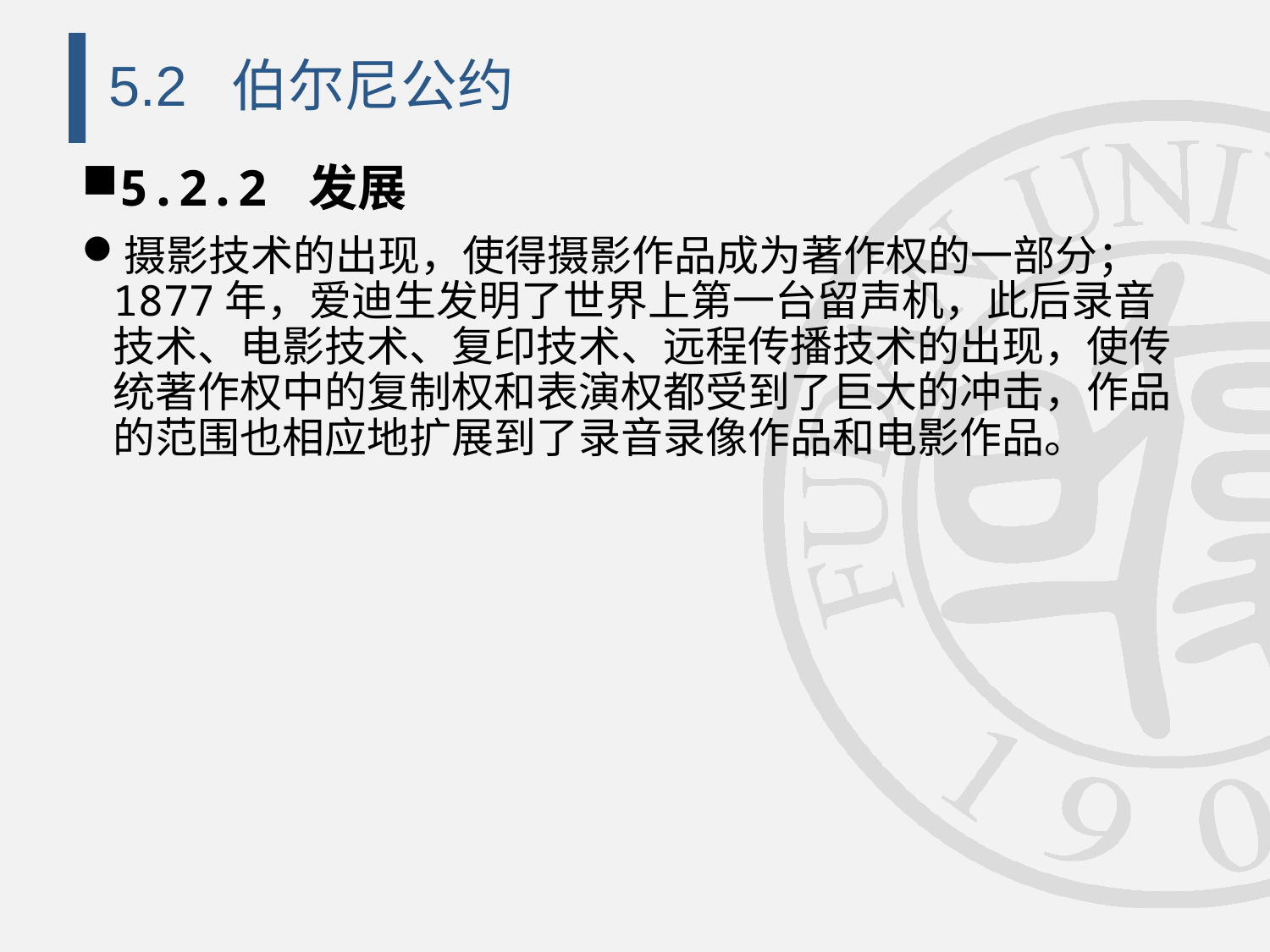

# 5.2  伯尔尼公约
5.2.2 发展
摄影技术的出现，使得摄影作品成为著作权的一部分；1877年，爱迪生发明了世界上第一台留声机，此后录音技术、电影技术、复印技术、远程传播技术的出现，使传统著作权中的复制权和表演权都受到了巨大的冲击，作品的范围也相应地扩展到了录音录像作品和电影作品。